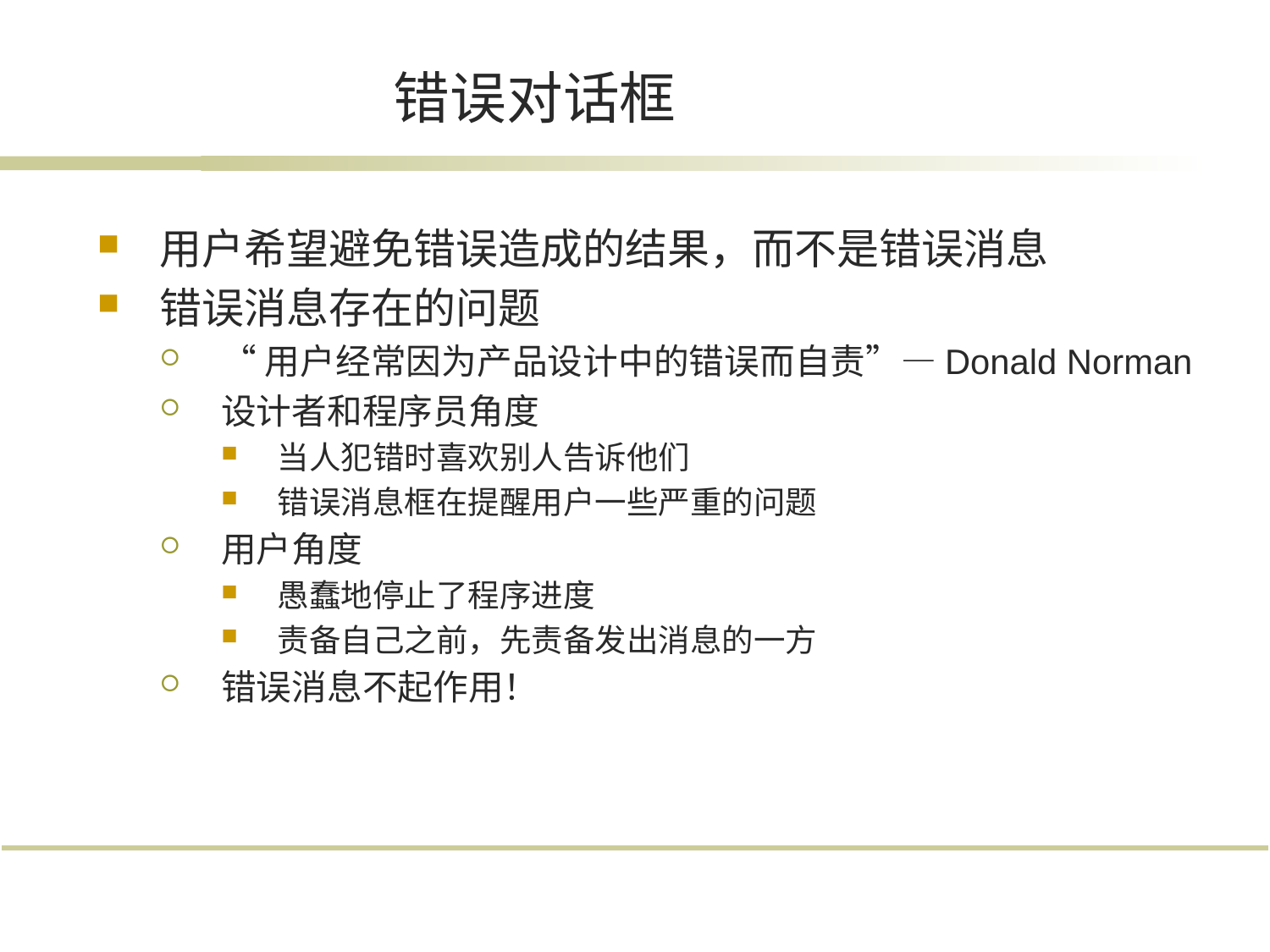

# 错误对话框
用户希望避免错误造成的结果，而不是错误消息
错误消息存在的问题
“用户经常因为产品设计中的错误而自责”—Donald Norman
设计者和程序员角度
当人犯错时喜欢别人告诉他们
错误消息框在提醒用户一些严重的问题
用户角度
愚蠢地停止了程序进度
责备自己之前，先责备发出消息的一方
错误消息不起作用！